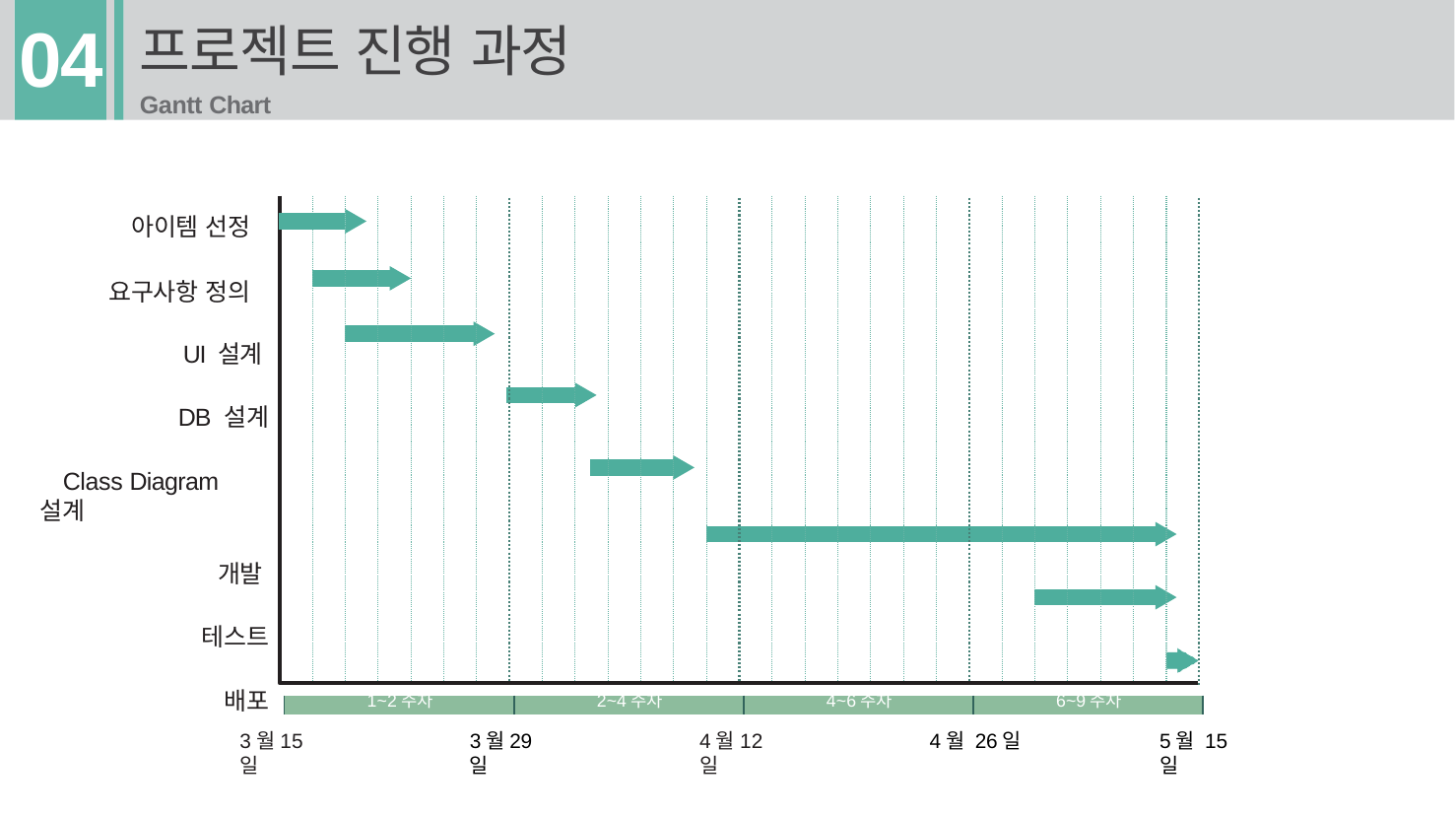

# 프로젝트 진행 과정
Gantt Chart
04

아이템 선정

요구사항 정의
UI 설계  DB 설계

  Class Diagram 설계
개발  테스트

배포

| 1~2주차 | 2~4주차 | 4~6주차 | 6~9주차 |
| --- | --- | --- | --- |
3월29일
4월12일
4월 26일
5월 15일
3월15일